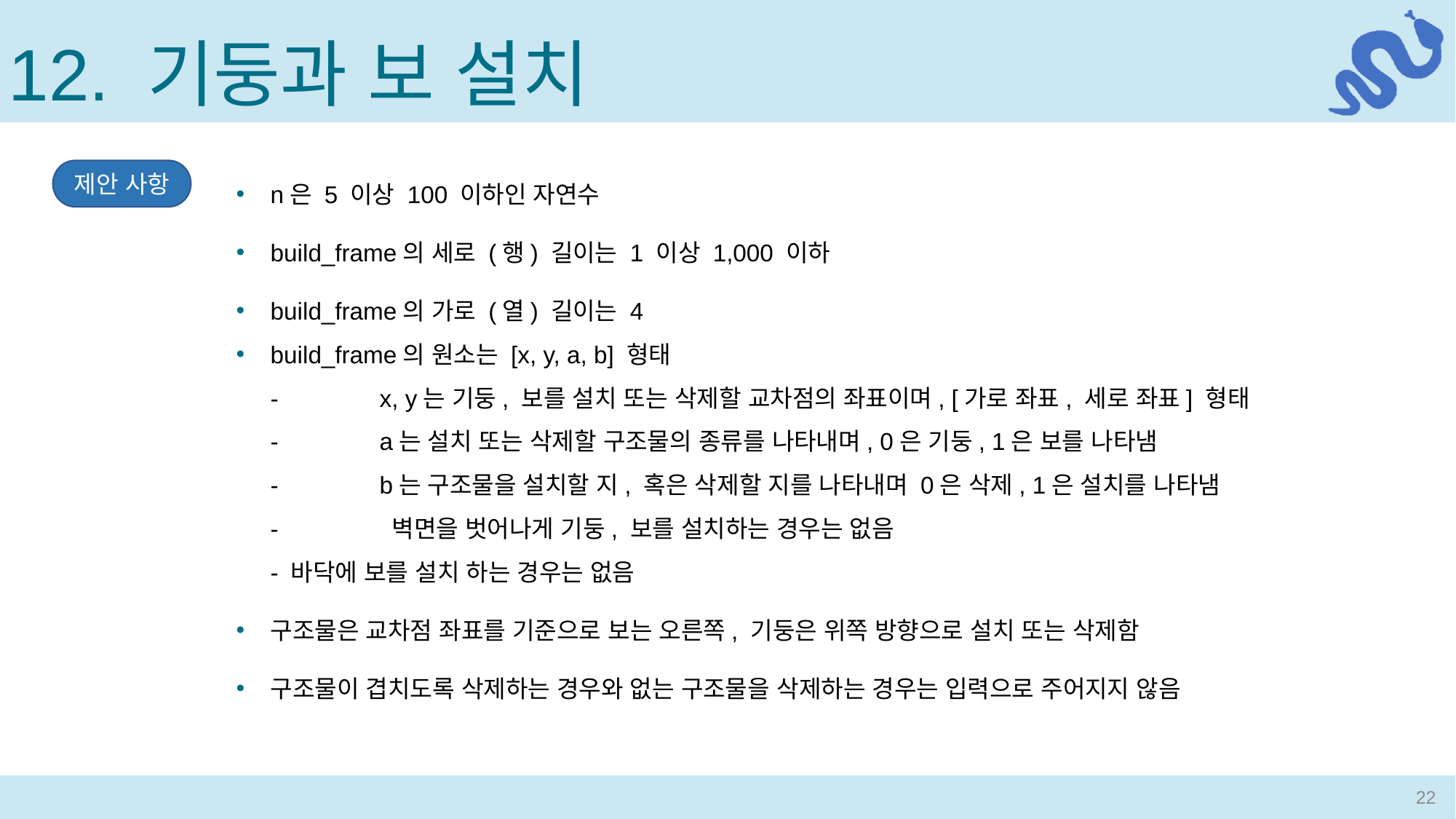

12. 기둥과 보 설치
n은 5 이상 100 이하인 자연수
build_frame의 세로 (행) 길이는 1 이상 1,000 이하
build_frame의 가로 (열) 길이는 4
build_frame의 원소는 [x, y, a, b] 형태
-	x, y는 기둥, 보를 설치 또는 삭제할 교차점의 좌표이며, [가로 좌표, 세로 좌표] 형태
-	a는 설치 또는 삭제할 구조물의 종류를 나타내며, 0은 기둥, 1은 보를 나타냄
-	b는 구조물을 설치할 지, 혹은 삭제할 지를 나타내며 0은 삭제, 1은 설치를 나타냄
-	 벽면을 벗어나게 기둥, 보를 설치하는 경우는 없음
- 바닥에 보를 설치 하는 경우는 없음
구조물은 교차점 좌표를 기준으로 보는 오른쪽, 기둥은 위쪽 방향으로 설치 또는 삭제함
구조물이 겹치도록 삭제하는 경우와 없는 구조물을 삭제하는 경우는 입력으로 주어지지 않음
제안 사항
22